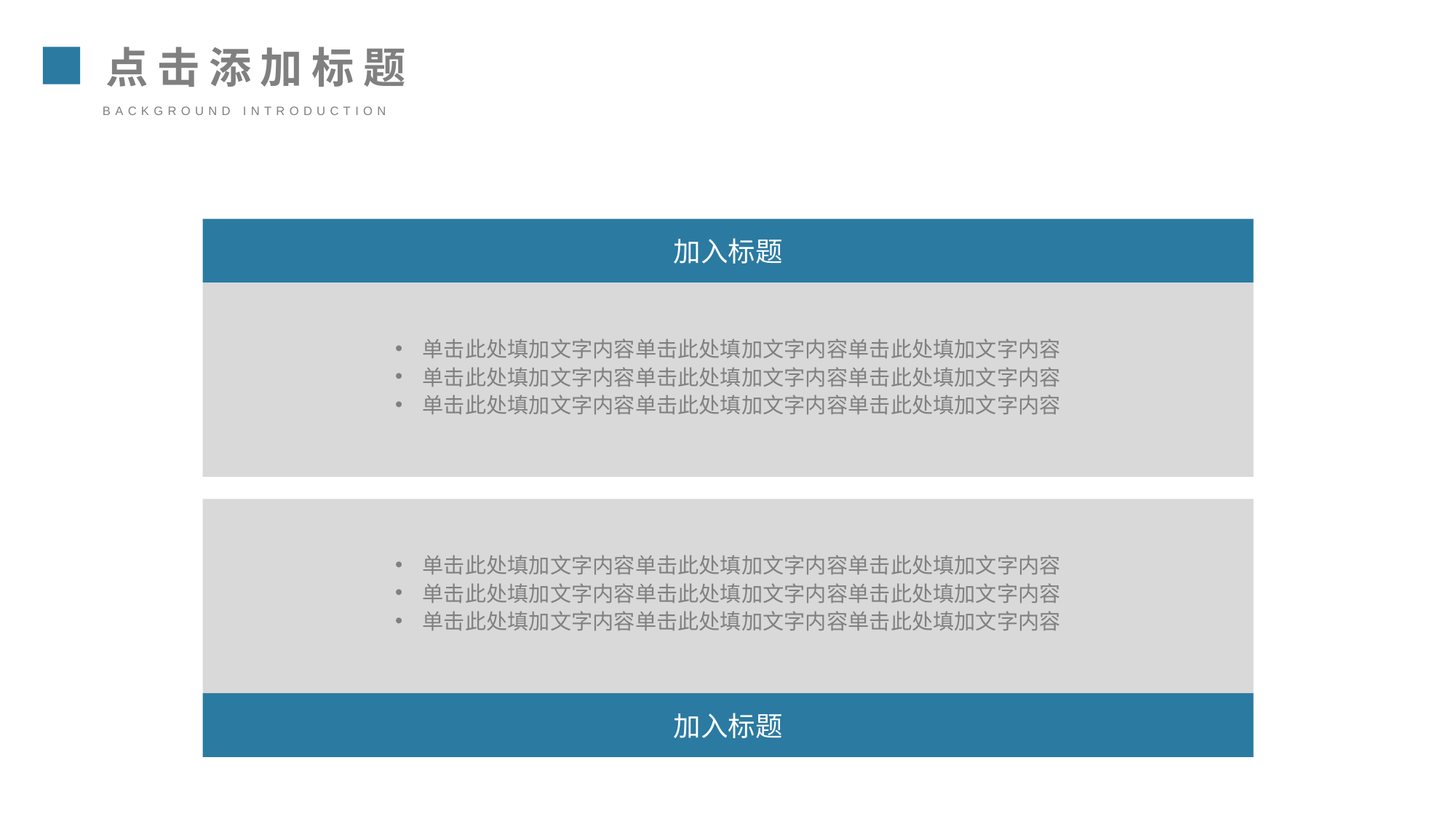

点击添加标题
background introduction

加入标题
单击此处填加文字内容单击此处填加文字内容单击此处填加文字内容
单击此处填加文字内容单击此处填加文字内容单击此处填加文字内容
单击此处填加文字内容单击此处填加文字内容单击此处填加文字内容
单击此处填加文字内容单击此处填加文字内容单击此处填加文字内容
单击此处填加文字内容单击此处填加文字内容单击此处填加文字内容
单击此处填加文字内容单击此处填加文字内容单击此处填加文字内容
加入标题